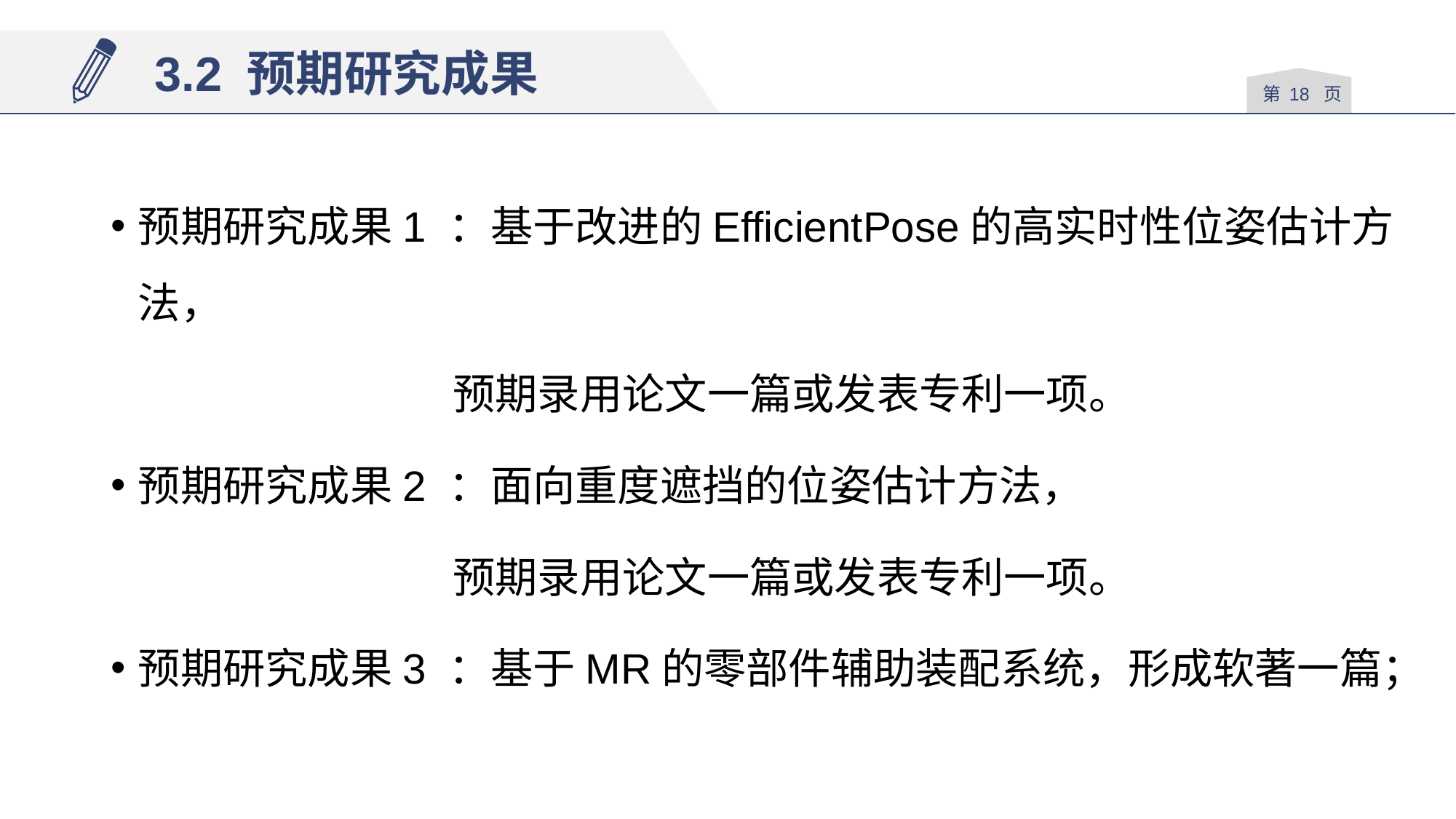

3.2 预期研究成果

第 18  页
预期研究成果1 ：基于改进的EfficientPose的高实时性位姿估计方法，
		            预期录用论文一篇或发表专利一项。
预期研究成果2 ：面向重度遮挡的位姿估计方法，
		            预期录用论文一篇或发表专利一项。
预期研究成果3 ：基于MR的零部件辅助装配系统，形成软著一篇；